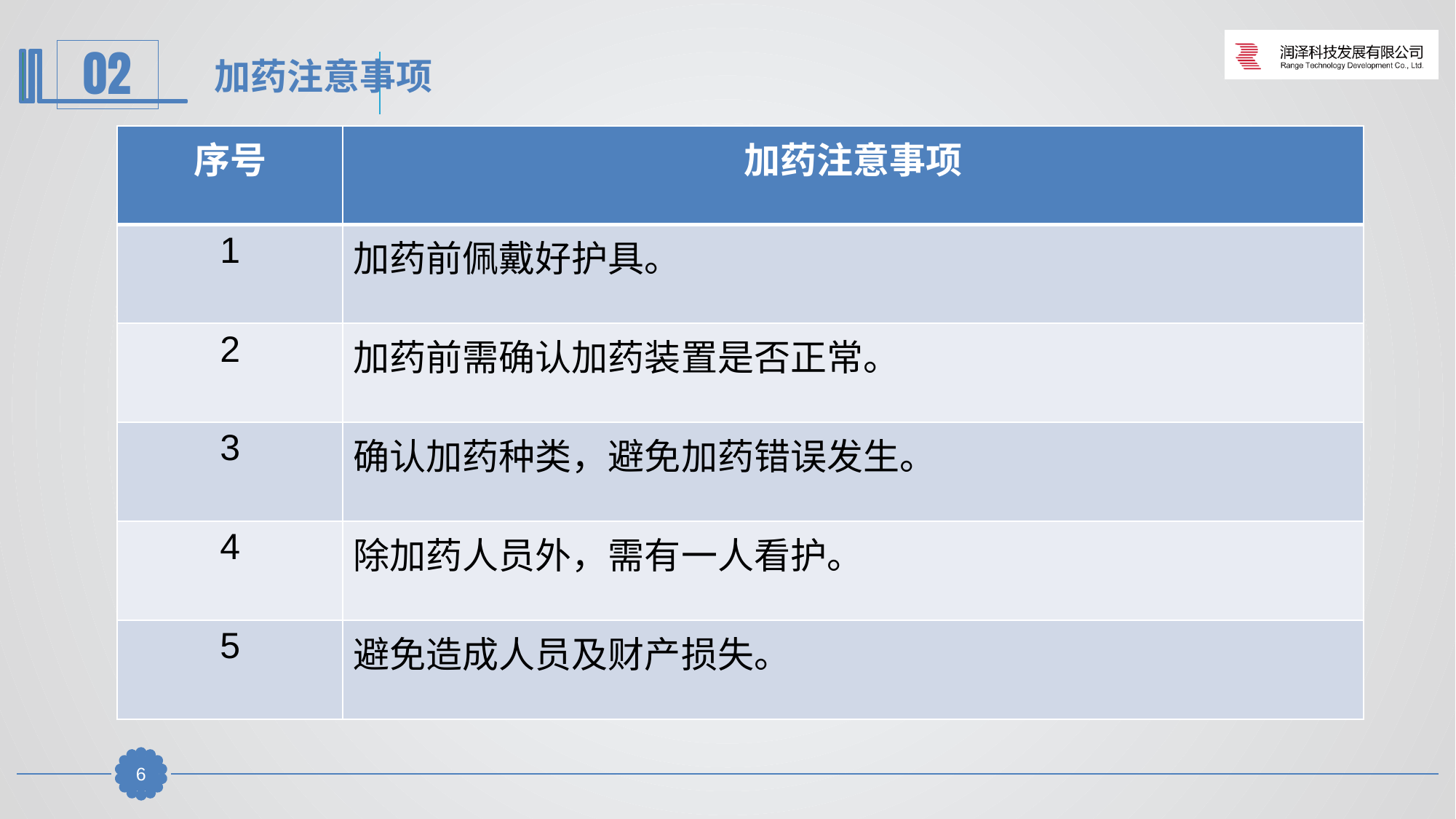

加药注意事项
| 序号 | 加药注意事项 |
| --- | --- |
| 1 | 加药前佩戴好护具。 |
| 2 | 加药前需确认加药装置是否正常。 |
| 3 | 确认加药种类，避免加药错误发生。 |
| 4 | 除加药人员外，需有一人看护。 |
| 5 | 避免造成人员及财产损失。 |
6